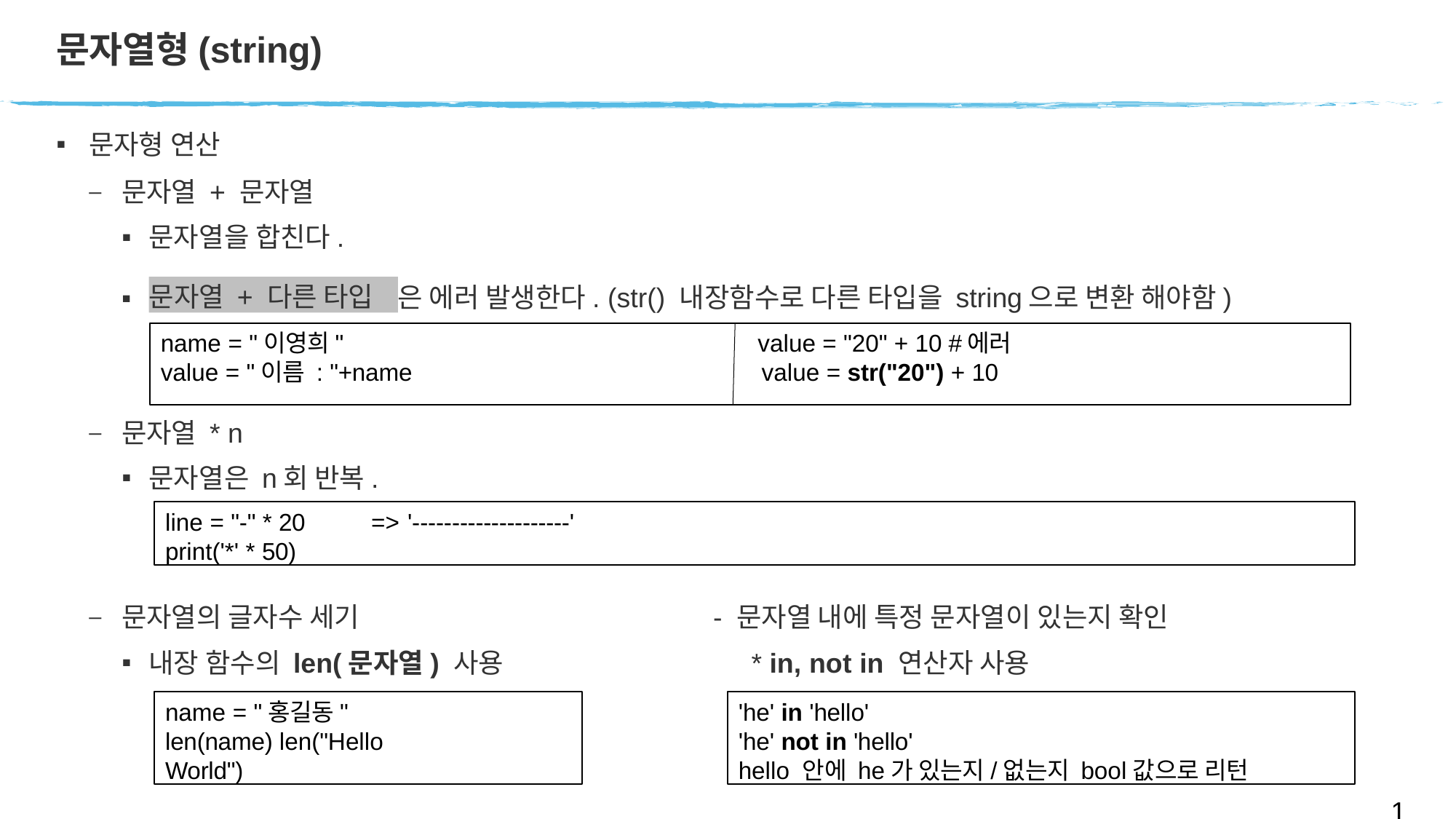

# 문자열형(string)
문자형 연산
문자열 + 문자열
문자열을 합친다.
문자열 + 다른 타입
▪
은 에러 발생한다. (str() 내장함수로 다른 타입을 string으로 변환 해야함)

name = "이영희"
value = "이름 : "+name
value = "20" + 10 #에러
value = str("20") + 10
문자열 * n
문자열은 n회 반복.
line = "-" * 20	=> '--------------------'
print('*' * 50)
문자열의 글자수 세기
내장 함수의 len(문자열) 사용
- 문자열 내에 특정 문자열이 있는지 확인
* in, not in 연산자 사용
name = "홍길동" len(name) len("Hello World")
'he' in 'hello'
'he' not in 'hello'
hello 안에 he가 있는지/없는지 bool값으로 리턴
18